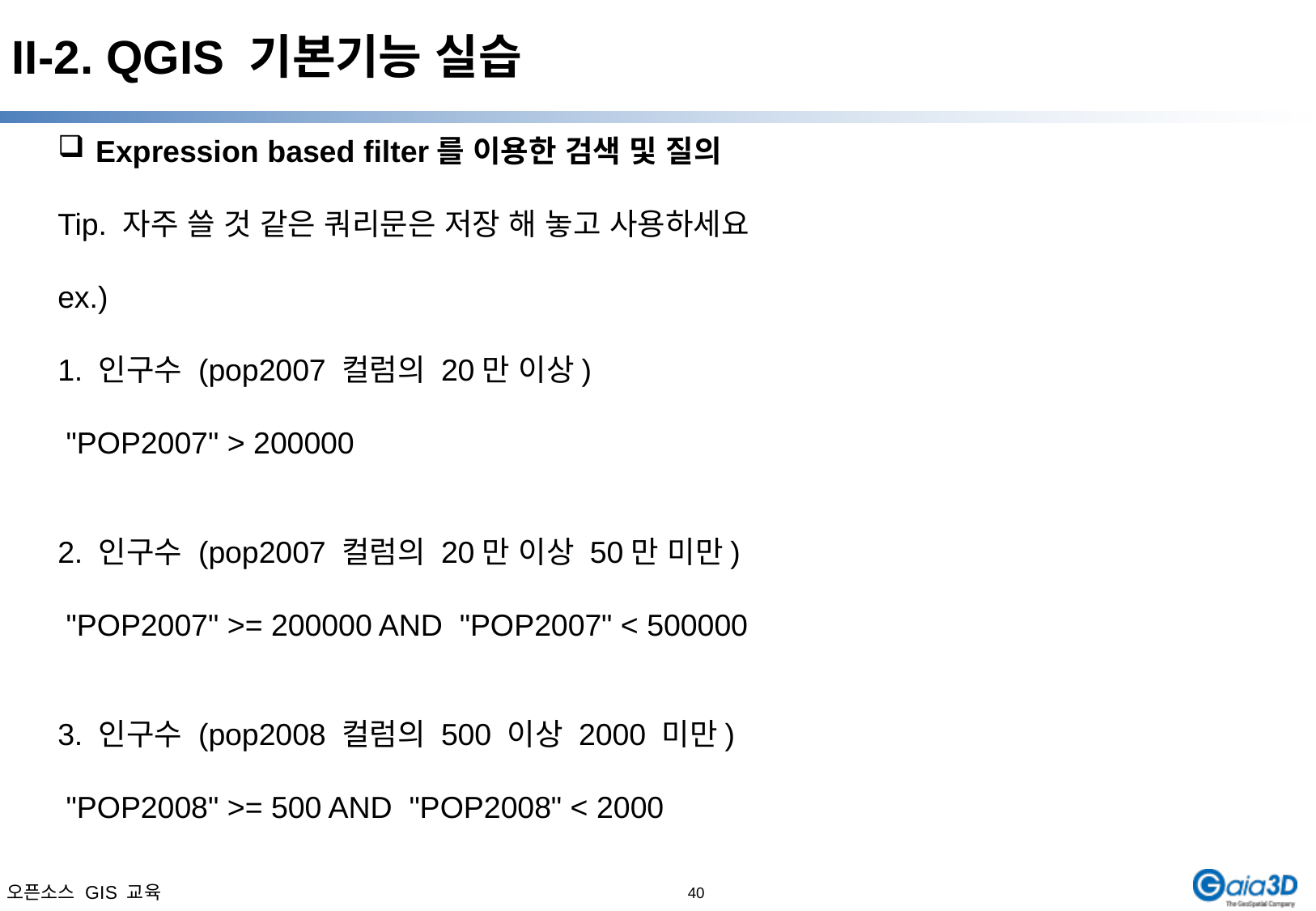

# II-2. QGIS 기본기능 실습
Expression based filter를 이용한 검색 및 질의

Tip. 자주 쓸 것 같은 쿼리문은 저장 해 놓고 사용하세요

ex.)

1. 인구수 (pop2007 컬럼의 20만 이상)

 "POP2007" > 200000

2. 인구수 (pop2007 컬럼의 20만 이상 50만 미만)

 "POP2007" >= 200000 AND  "POP2007" < 500000

3. 인구수 (pop2008 컬럼의 500 이상 2000 미만)

 "POP2008" >= 500 AND  "POP2008" < 2000
40